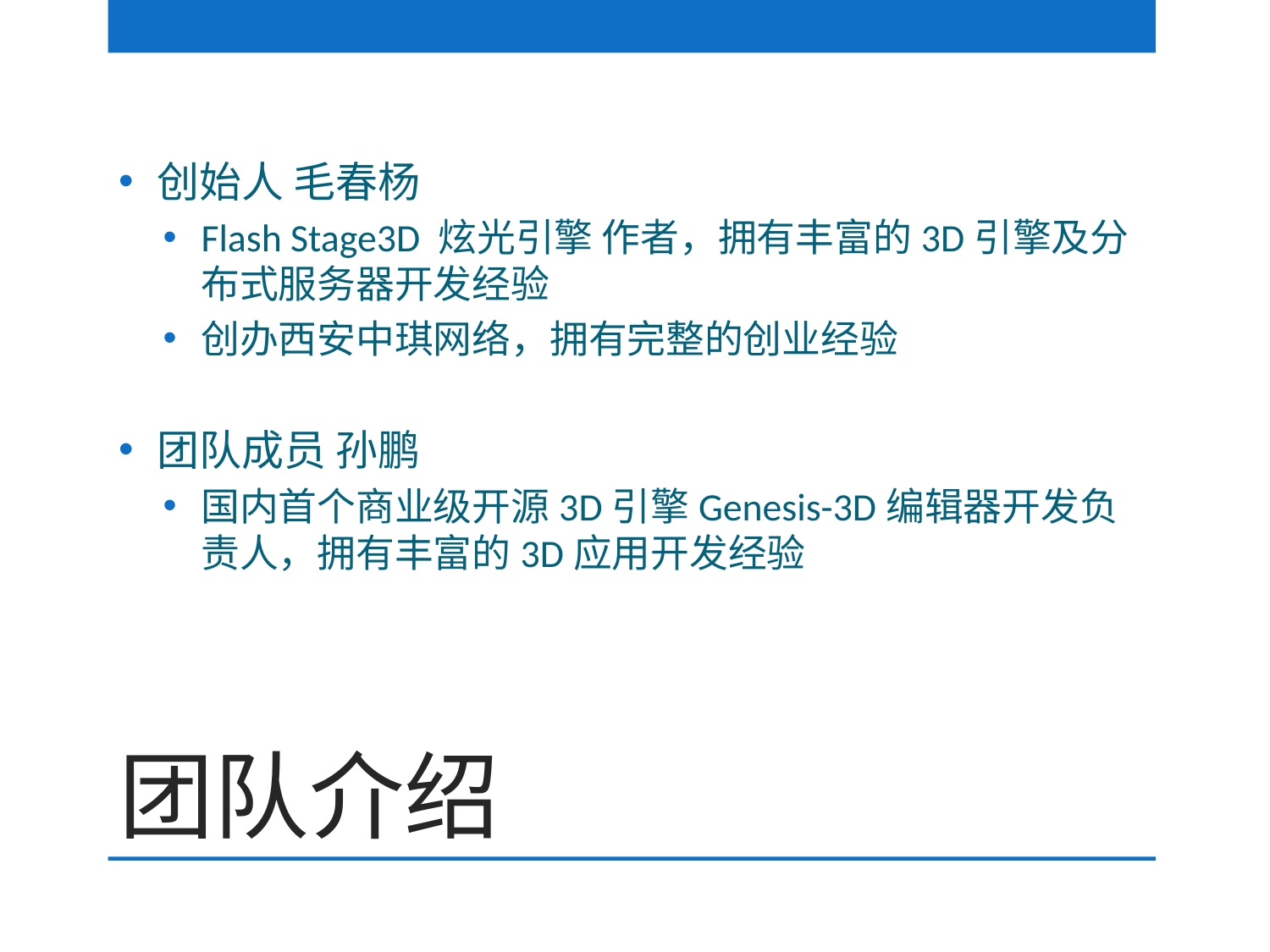

创始人 毛春杨
Flash Stage3D 炫光引擎 作者，拥有丰富的3D引擎及分布式服务器开发经验
创办西安中琪网络，拥有完整的创业经验

团队成员 孙鹏
国内首个商业级开源3D引擎Genesis-3D编辑器开发负责人，拥有丰富的3D应用开发经验
# 团队介绍